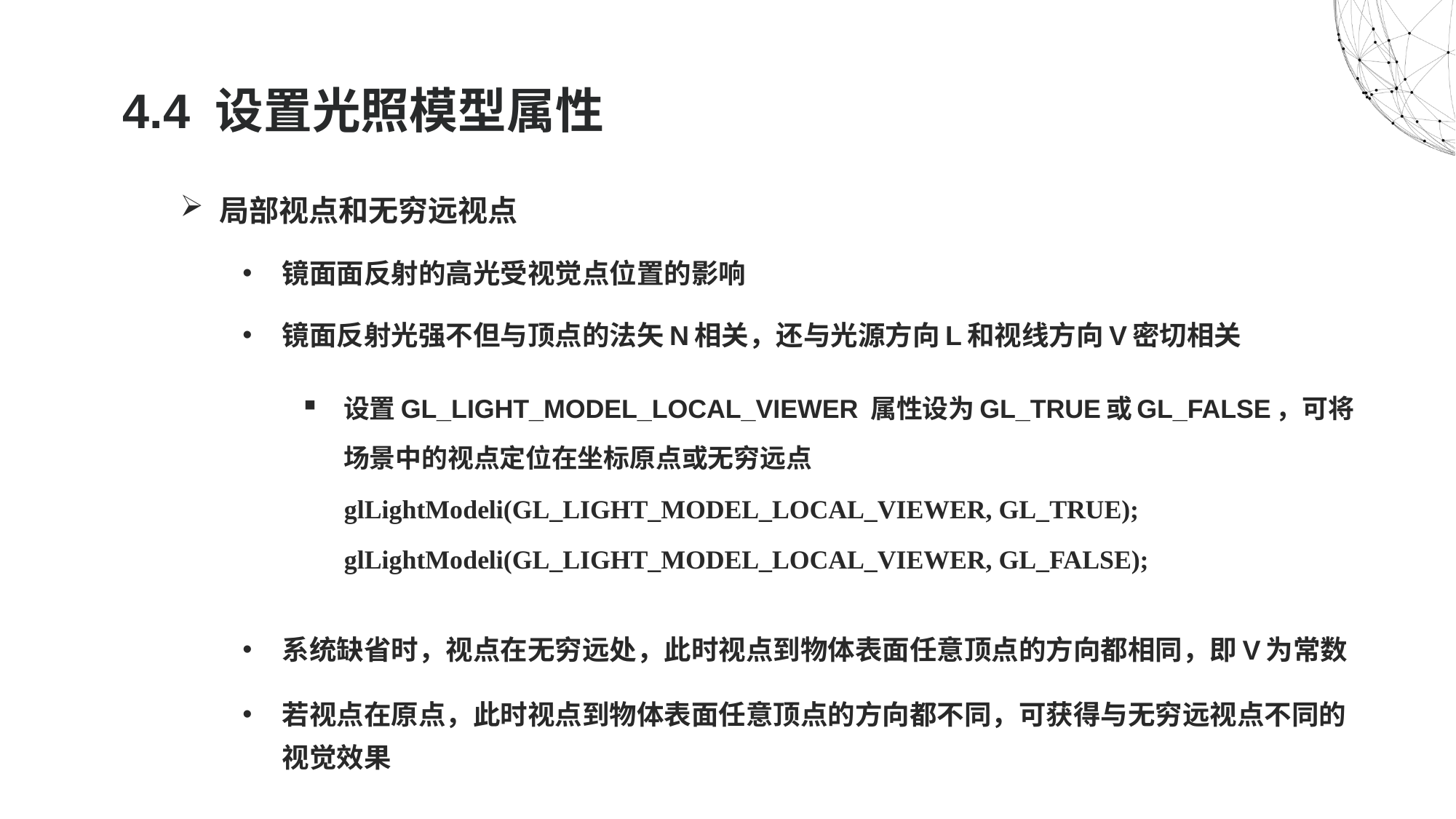

# 4.4 设置光照模型属性
局部视点和无穷远视点
镜面面反射的高光受视觉点位置的影响
镜面反射光强不但与顶点的法矢N相关，还与光源方向L和视线方向V密切相关
设置GL_LIGHT_MODEL_LOCAL_VIEWER 属性设为GL_TRUE或GL_FALSE，可将场景中的视点定位在坐标原点或无穷远点
glLightModeli(GL_LIGHT_MODEL_LOCAL_VIEWER, GL_TRUE);
glLightModeli(GL_LIGHT_MODEL_LOCAL_VIEWER, GL_FALSE);

系统缺省时，视点在无穷远处，此时视点到物体表面任意顶点的方向都相同，即V为常数
若视点在原点，此时视点到物体表面任意顶点的方向都不同，可获得与无穷远视点不同的视觉效果